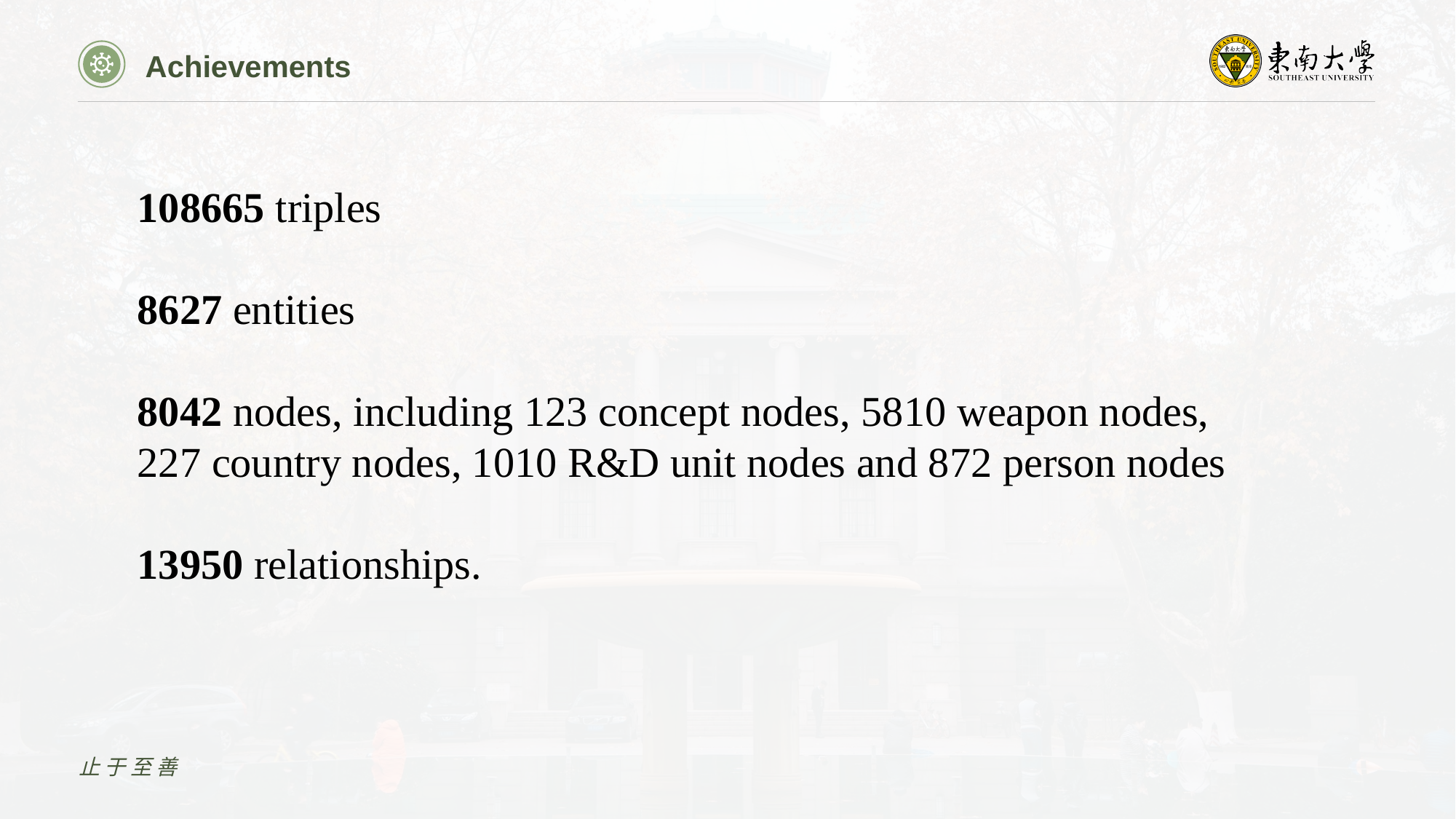

Achievements
108665 triples

8627 entities

8042 nodes, including 123 concept nodes, 5810 weapon nodes, 227 country nodes, 1010 R&D unit nodes and 872 person nodes

13950 relationships.
止于至善
25